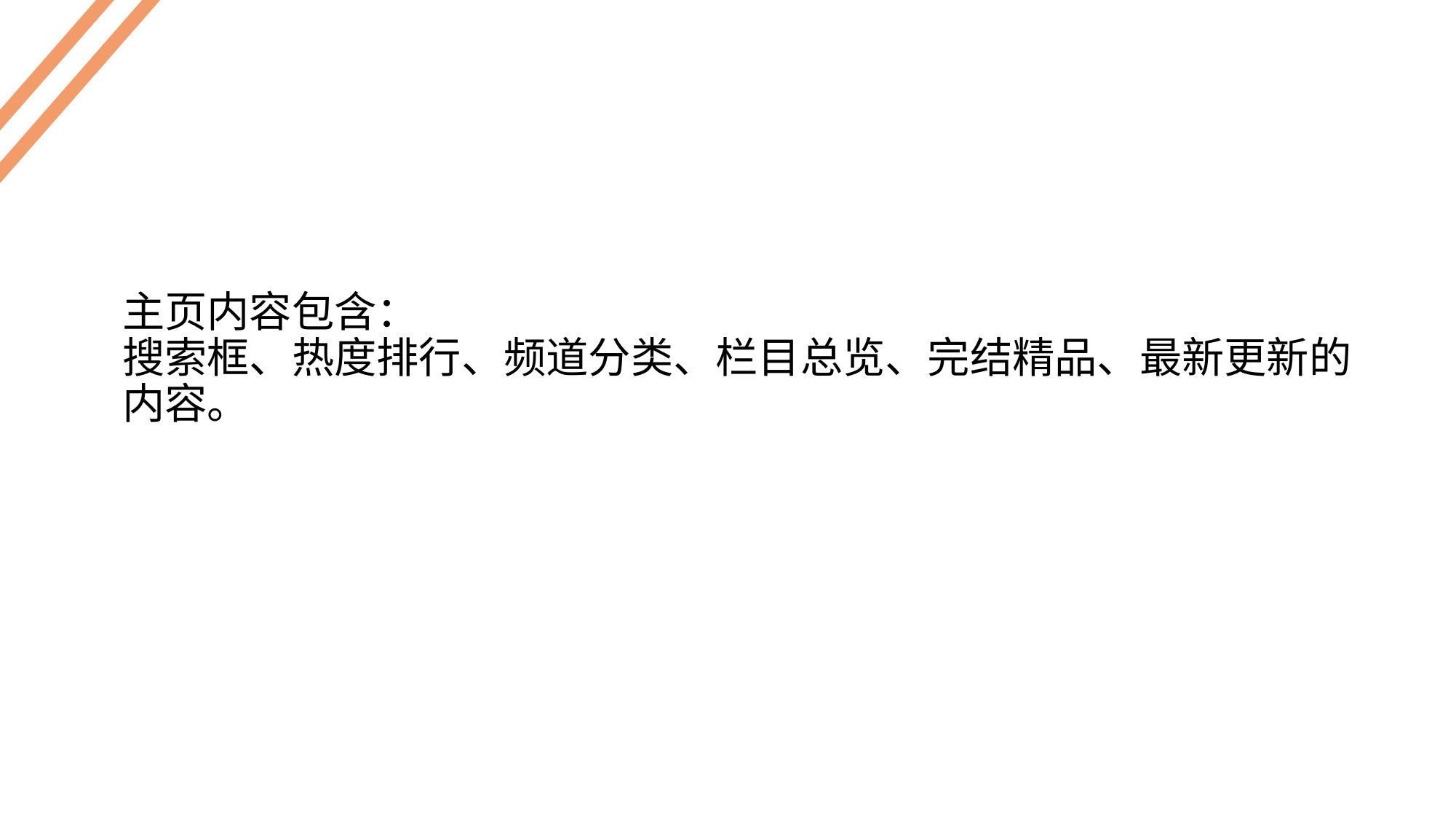

# 主页内容包含： 搜索框、热度排行、频道分类、栏目总览、完结精品、最新更新的内容。